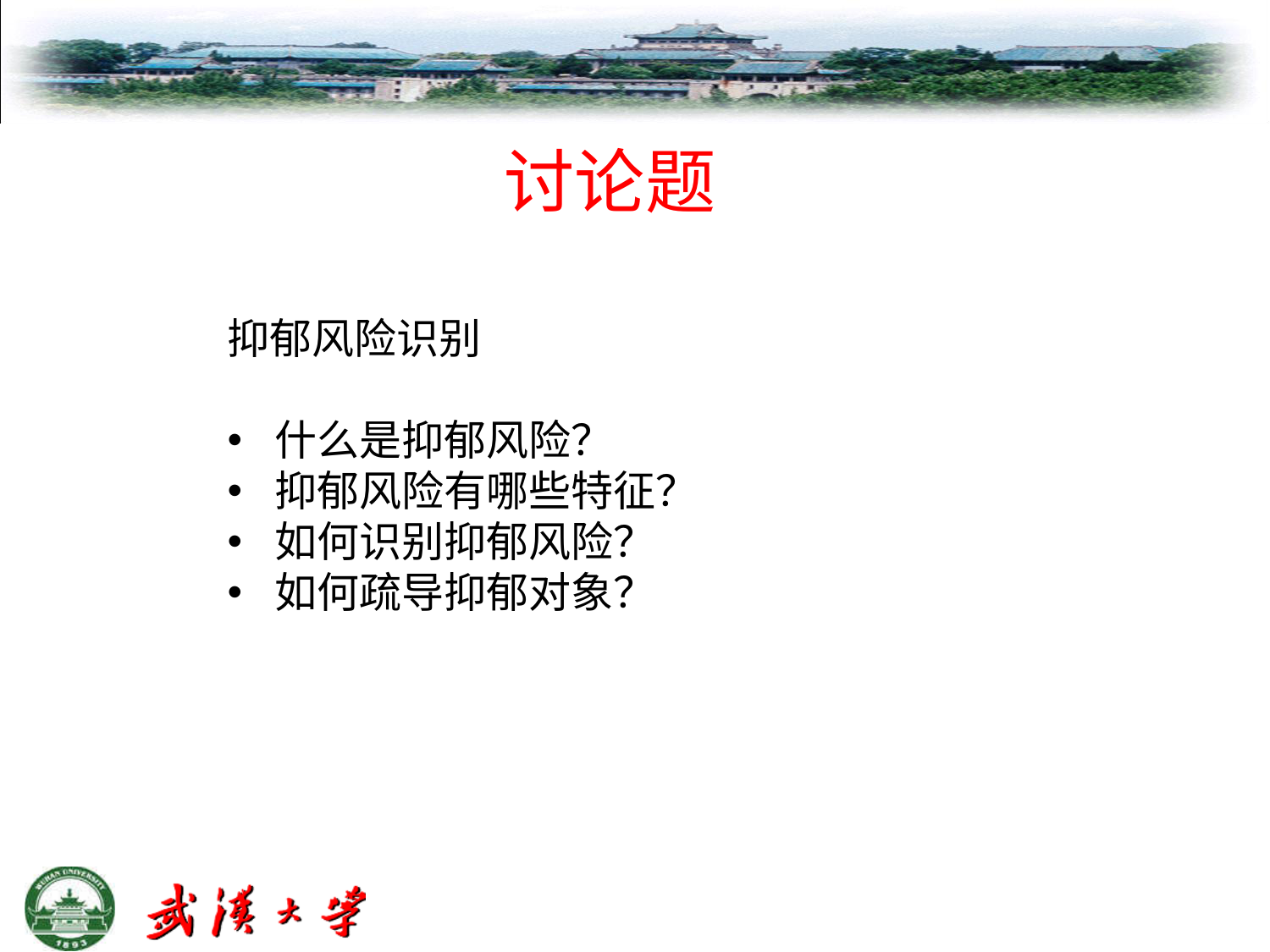

# 讨论题
抑郁风险识别

什么是抑郁风险？
抑郁风险有哪些特征？
如何识别抑郁风险？
如何疏导抑郁对象？